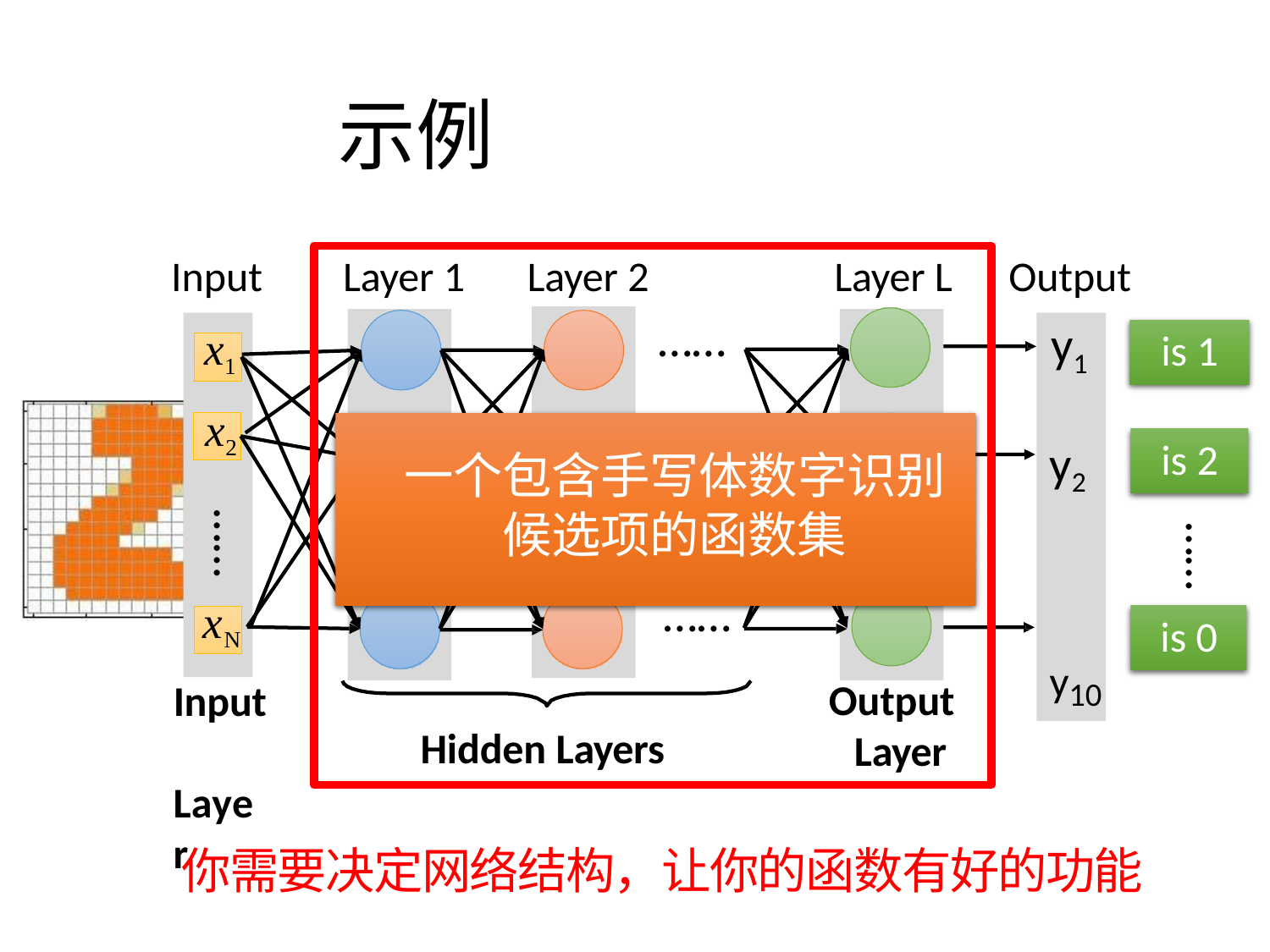

# 示例
Input	Layer 1	Layer 2
x1

Layer L
Output
……

y1

y2

y10

is 1

x2

is 2

一个包含手写体数字识别候选项的函数集

“2”
……
……
……
……
……
……
……

xN

is 0

Output  Layer
Input  Layer

Hidden Layers
你需要决定网络结构，让你的函数有好的功能